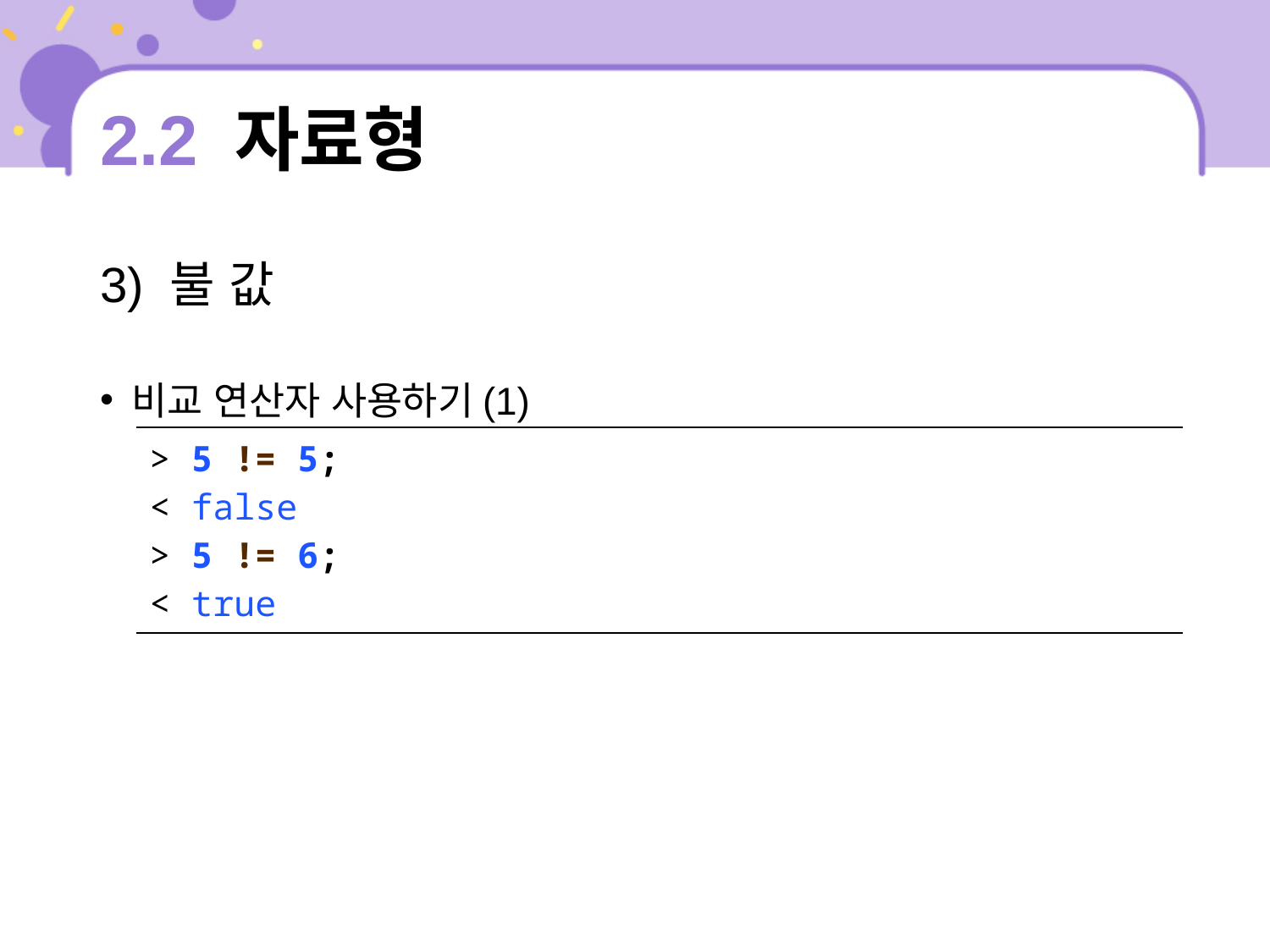

# 2.2 자료형
3) 불 값
비교 연산자 사용하기(1)
| > 5 != 5; < false > 5 != 6; < true |
| --- |